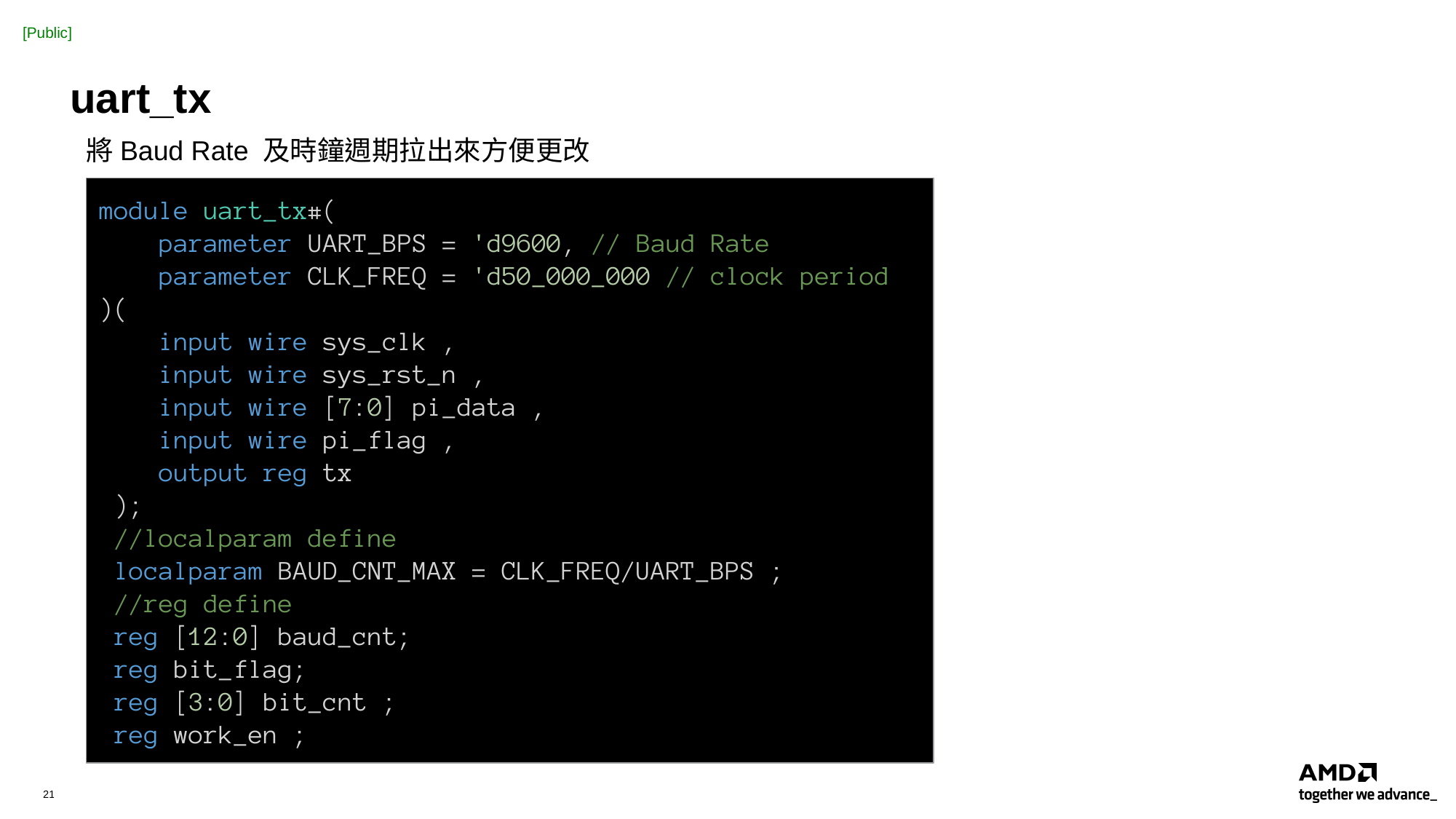

# uart_tx
將Baud Rate 及時鐘週期拉出來方便更改

module uart_tx#(
    parameter UART_BPS = 'd9600, // Baud Rate
    parameter CLK_FREQ = 'd50_000_000 // clock period
)(
    input wire sys_clk ,
    input wire sys_rst_n ,
    input wire [7:0] pi_data ,
    input wire pi_flag ,
    output reg tx
 );
 //localparam define
 localparam BAUD_CNT_MAX = CLK_FREQ/UART_BPS ;
 //reg define
 reg [12:0] baud_cnt;
 reg bit_flag;
 reg [3:0] bit_cnt ;
 reg work_en ;